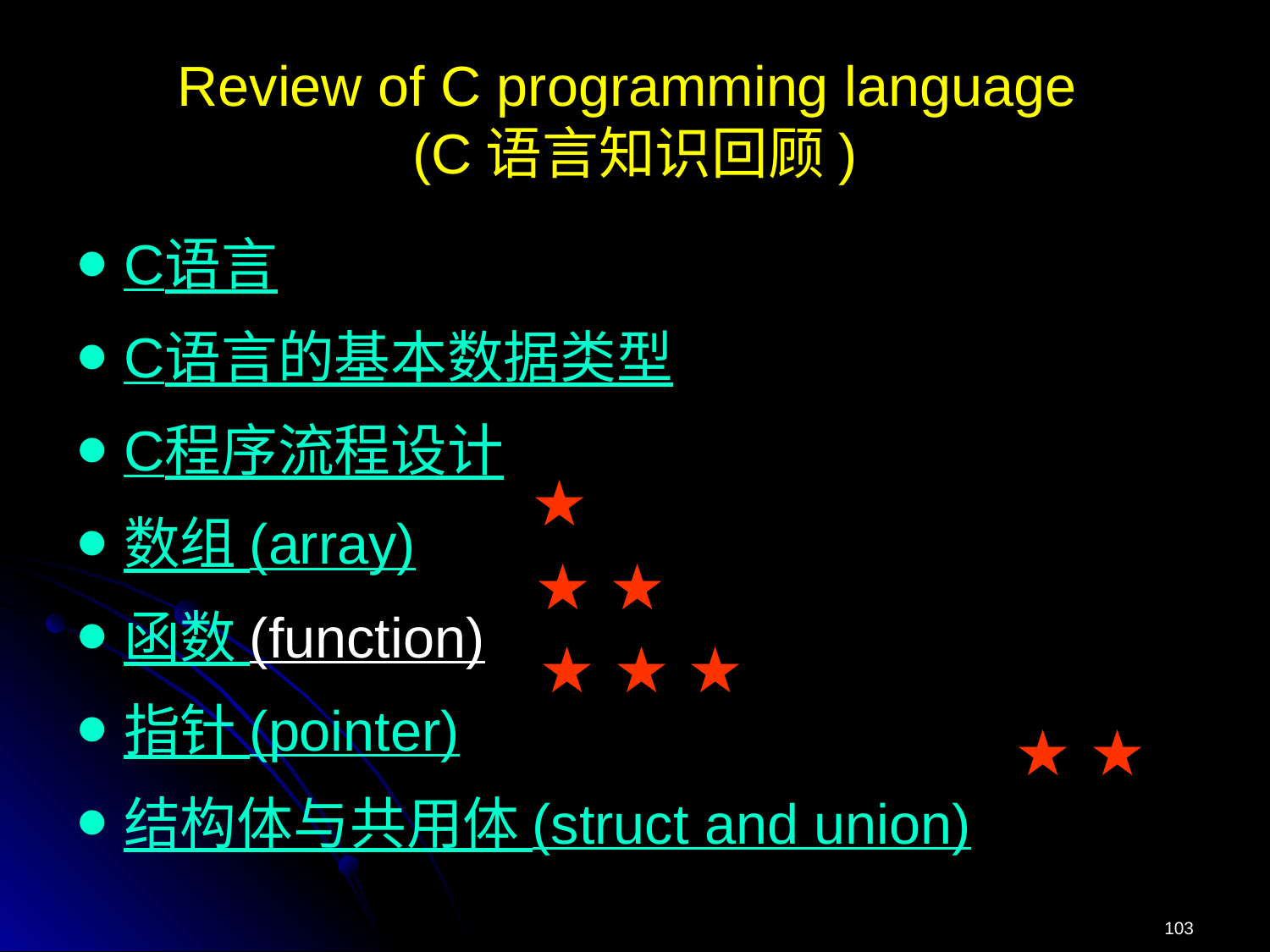

# Review of C programming language (C语言知识回顾)
C语言
C语言的基本数据类型
C程序流程设计
数组 (array)
函数 (function)
指针 (pointer)
结构体与共用体 (struct and union)
★
★ ★
★ ★ ★
★ ★

103